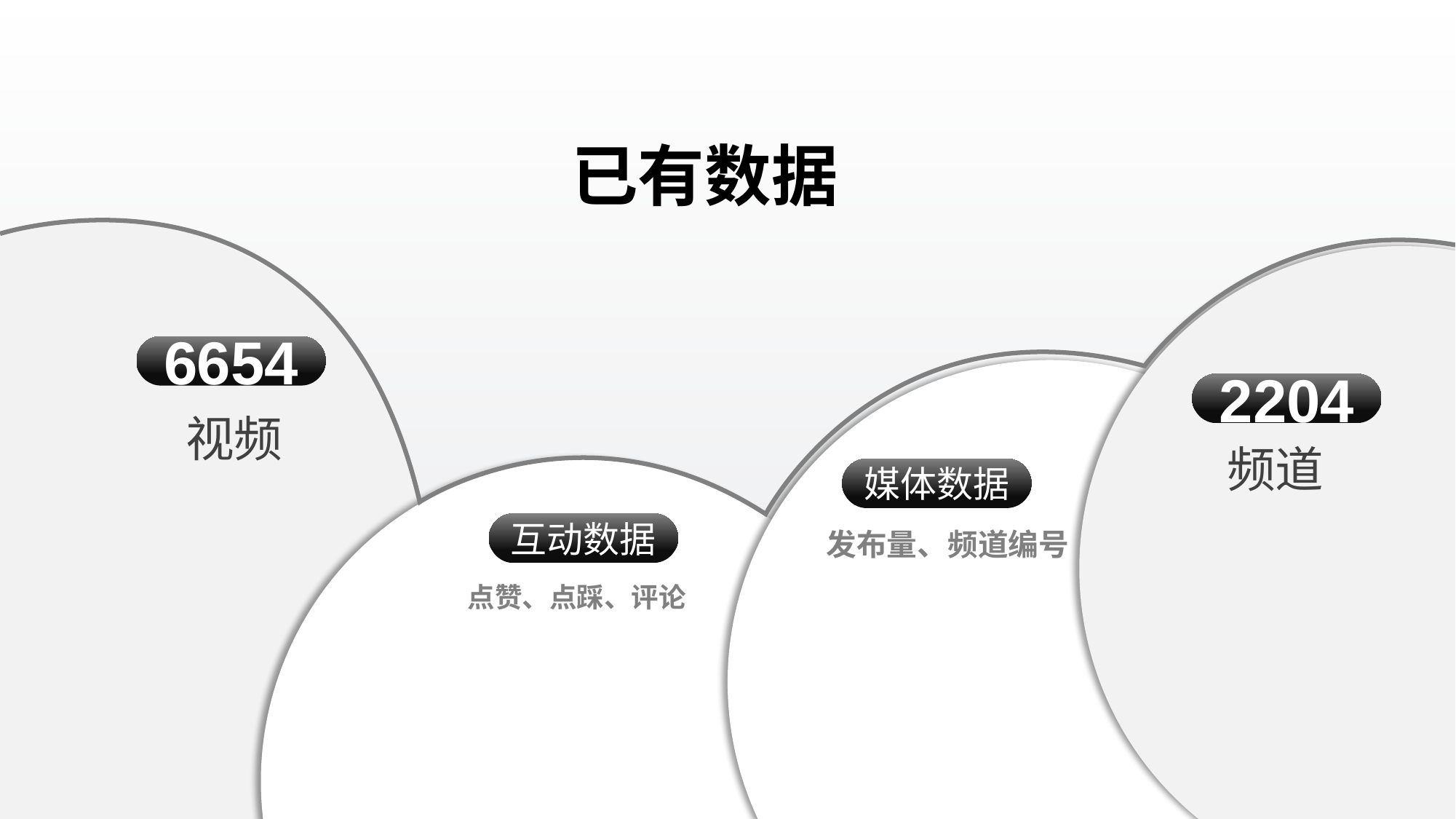

已有数据

6654
视频

2204
频道

媒体数据
发布量、频道编号

互动数据
点赞、点踩、评论